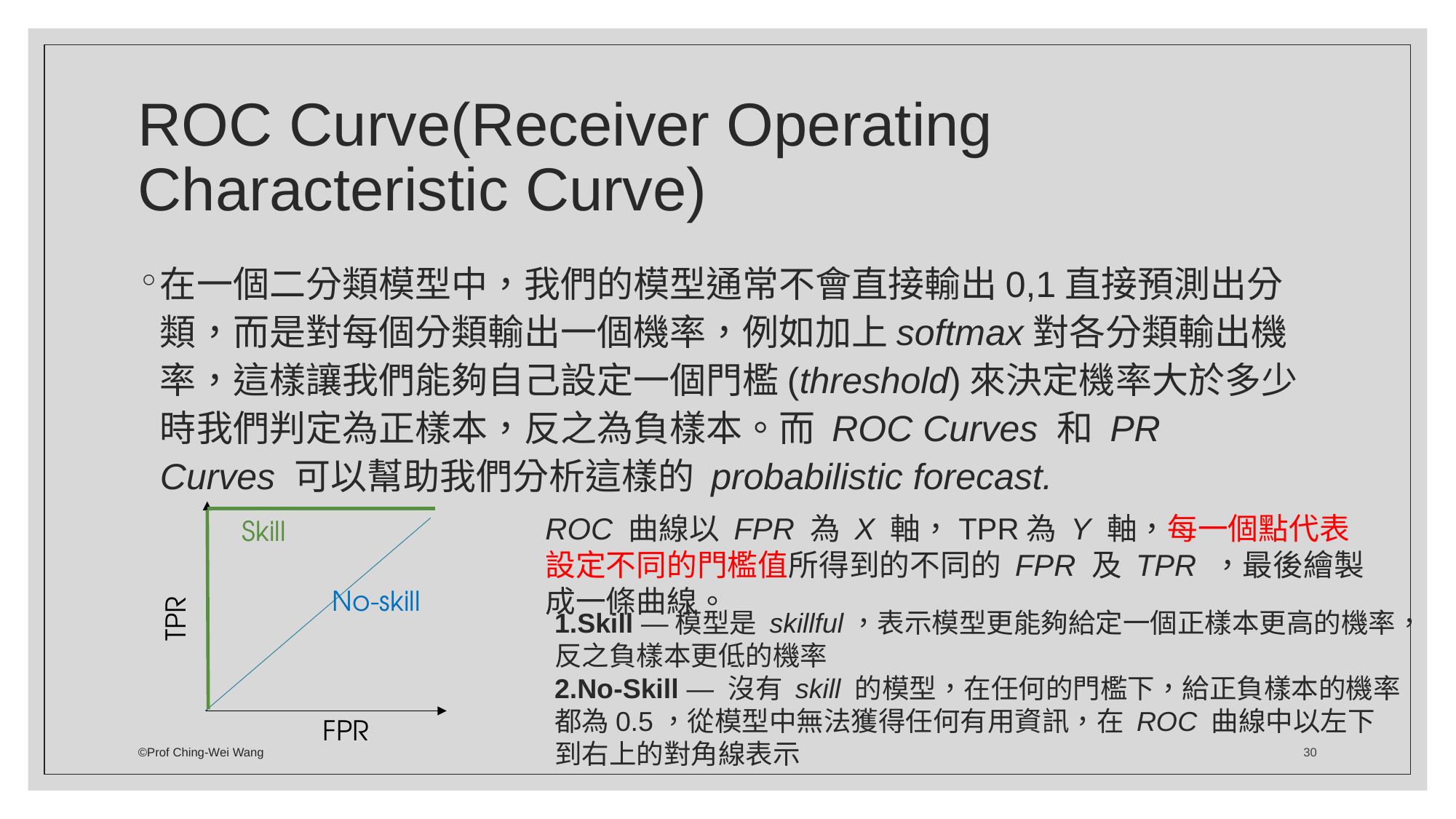

# ROC Curve(Receiver Operating Characteristic Curve)
在一個二分類模型中，我們的模型通常不會直接輸出0,1直接預測出分類，而是對每個分類輸出一個機率，例如加上softmax對各分類輸出機率，這樣讓我們能夠自己設定一個門檻(threshold)來決定機率大於多少時我們判定為正樣本，反之為負樣本。而 ROC Curves 和 PR Curves 可以幫助我們分析這樣的 probabilistic forecast.
ROC 曲線以 FPR 為 X 軸，TPR為 Y 軸，每一個點代表設定不同的門檻值所得到的不同的 FPR 及 TPR ，最後繪製成一條曲線。
Skill
TPR
No-skill
Skill —模型是 skillful，表示模型更能夠給定一個正樣本更高的機率，反之負樣本更低的機率
No-Skill — 沒有 skill 的模型，在任何的門檻下，給正負樣本的機率都為0.5，從模型中無法獲得任何有用資訊，在 ROC 曲線中以左下到右上的對角線表示
FPR
©Prof Ching-Wei Wang
30